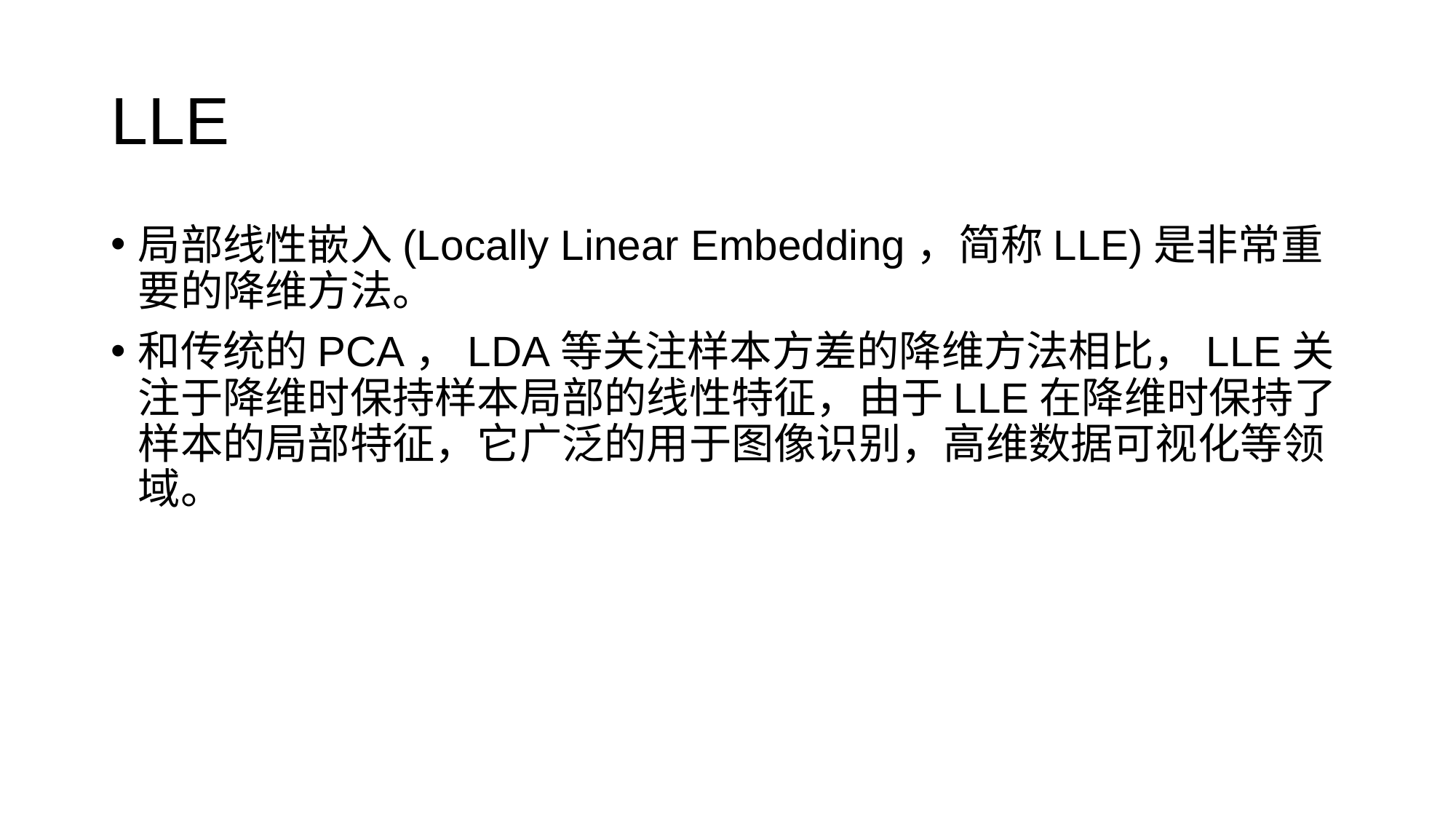

# LLE
局部线性嵌入(Locally Linear Embedding，简称LLE)是非常重要的降维方法。
和传统的PCA，LDA等关注样本方差的降维方法相比，LLE关注于降维时保持样本局部的线性特征，由于LLE在降维时保持了样本的局部特征，它广泛的用于图像识别，高维数据可视化等领域。